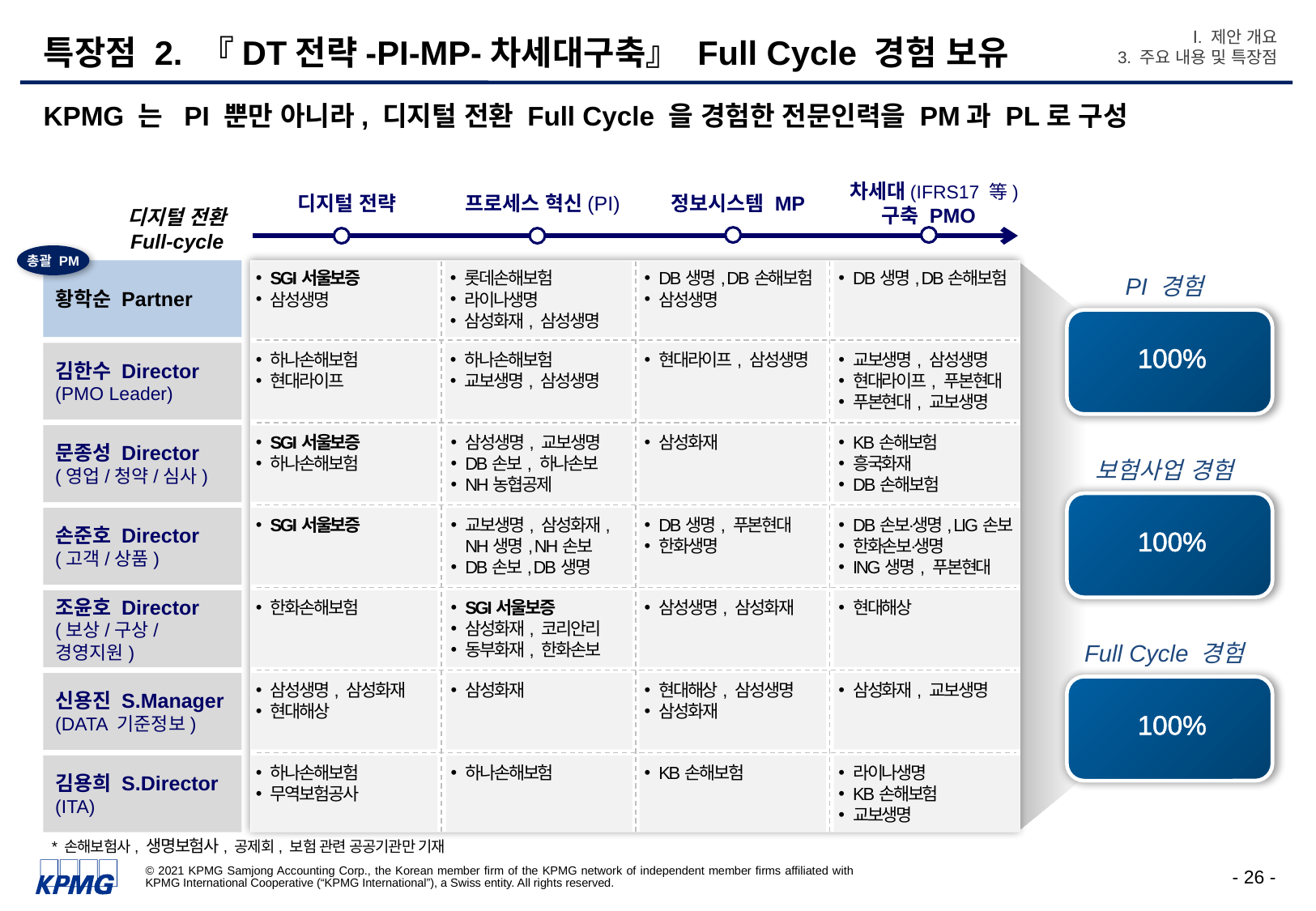

Ⅰ. 제안 개요
3. 주요 내용 및 특장점
# 특장점 2. 『DT전략-PI-MP-차세대구축』 Full Cycle 경험 보유
KPMG 는  PI 뿐만 아니라, 디지털 전환 Full Cycle 을 경험한 전문인력을 PM과 PL로 구성
 디지털 전략
 프로세스 혁신(PI)
 정보시스템 MP
 차세대(IFRS17 等) 구축 PMO
디지털 전환
Full-cycle

총괄 PM
황학순 Partner

SGI서울보증
삼성생명
롯데손해보험
라이나생명
삼성화재, 삼성생명
DB생명, DB손해보험
삼성생명
DB생명, DB손해보험
PI 경험
100%
김한수 Director
(PMO Leader)
하나손해보험
현대라이프
하나손해보험
교보생명, 삼성생명
현대라이프, 삼성생명
교보생명, 삼성생명
현대라이프, 푸본현대
푸본현대, 교보생명
SGI서울보증
하나손해보험
삼성생명, 교보생명
DB손보, 하나손보
NH농협공제
삼성화재
KB손해보험
흥국화재
DB손해보험
문종성 Director
(영업/청약/심사)
보험사업 경험
100%
손준호 Director
(고객/상품)
SGI서울보증
교보생명, 삼성화재, NH생명, NH손보
DB손보, DB생명
DB생명, 푸본현대
한화생명
DB손보∙생명, LIG손보
한화손보∙생명
ING생명, 푸본현대

조윤호 Director
(보상/구상/경영지원)
한화손해보험
SGI서울보증
삼성화재, 코리안리
동부화재, 한화손보
삼성생명, 삼성화재
현대해상
Full Cycle 경험
신용진 S.Manager
(DATA 기준정보)
삼성생명, 삼성화재
현대해상
삼성화재
현대해상, 삼성생명
삼성화재
삼성화재, 교보생명
100%
김용희 S.Director
(ITA)
하나손해보험
무역보험공사
하나손해보험
KB손해보험
라이나생명
KB손해보험
교보생명
* 손해보험사, 생명보험사, 공제회, 보험 관련 공공기관만 기재